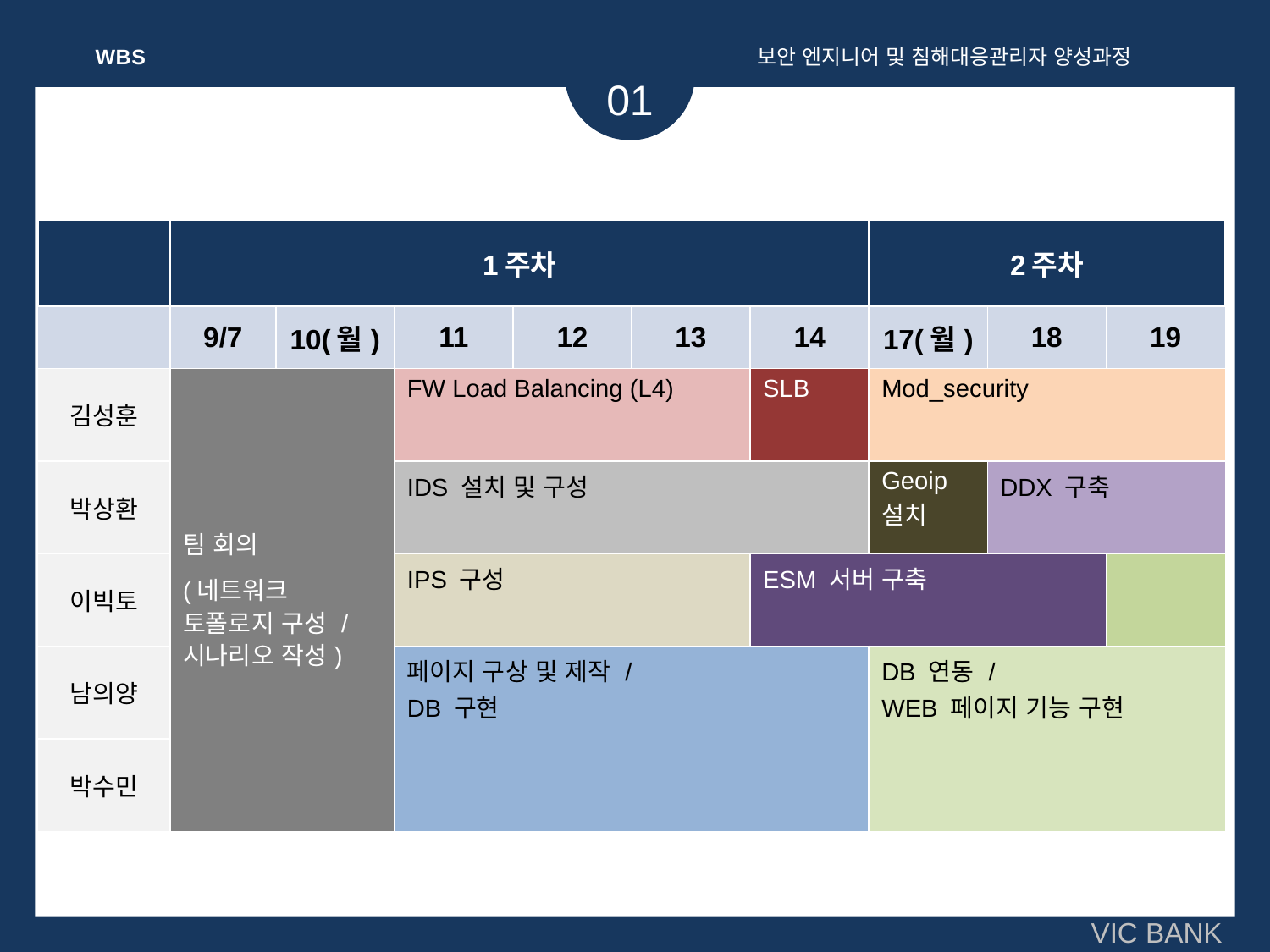

W B S
보안 엔지니어 및 침해대응관리자 양성과정
01

|  | 1주차 |  |  |  |  |  | 2주차 |  |  |
| --- | --- | --- | --- | --- | --- | --- | --- | --- | --- |
|  | 9/7 | 10(월) | 11 | 12 | 13 | 14 | 17(월) | 18 | 19 |
| 김성훈 | 팀 회의 (네트워크 토폴로지 구성 / 시나리오 작성) |  | FW Load Balancing (L4) |  |  | SLB | Mod\_security |  |  |
| 박상환 |  |  | IDS 설치 및 구성 |  |  |  | Geoip 설치 | DDX 구축 |  |
| 이빅토 |  |  | IPS 구성 |  |  | ESM 서버 구축 |  |  |  |
| 남의양 |  |  | 페이지 구상 및 제작 / DB 구현 |  |  |  | DB 연동 / WEB 페이지 기능 구현 |  |  |
| 박수민 |  |  |  |  |  |  |  |  |  |

VIC BANK